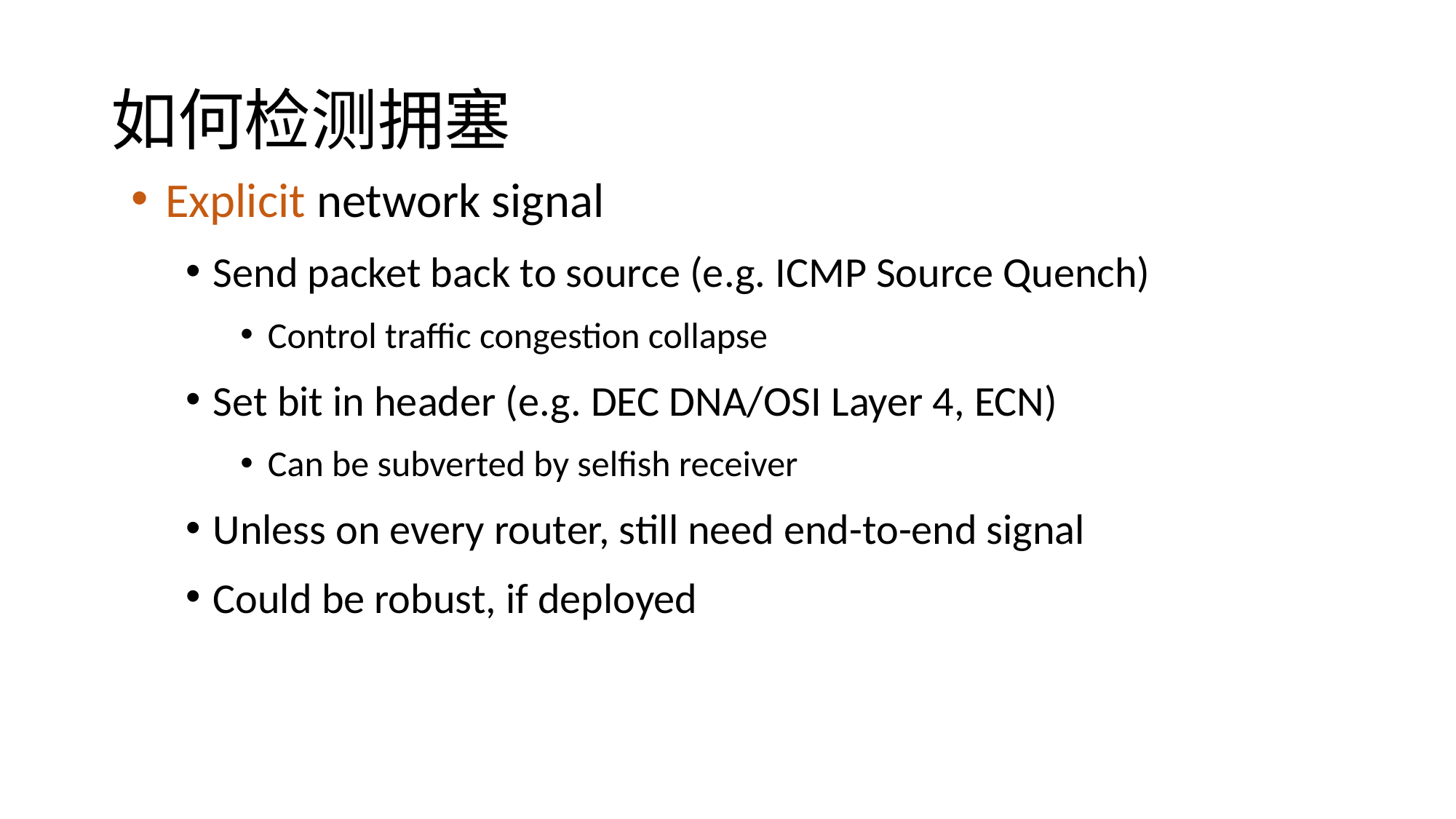

# 如何检测拥塞
Explicit network signal
Send packet back to source (e.g. ICMP Source Quench)
Control traffic congestion collapse
Set bit in header (e.g. DEC DNA/OSI Layer 4, ECN)
Can be subverted by selfish receiver
Unless on every router, still need end-to-end signal
Could be robust, if deployed
73